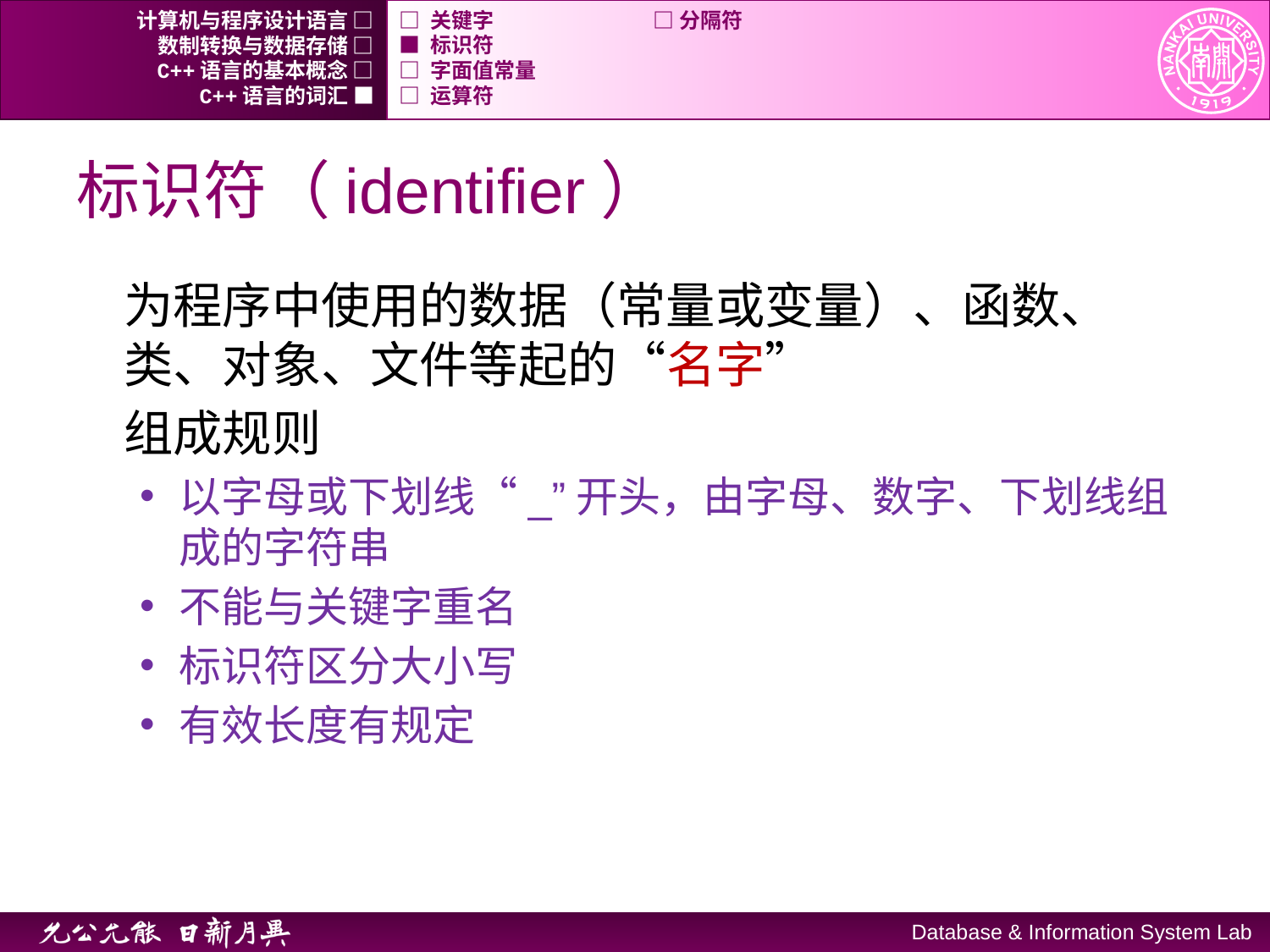

计算机与程序设计语言 □
□ 关键字		□ 分隔符
数制转换与数据存储 □
■ 标识符
C++语言的基本概念 □
□ 字面值常量
C++语言的词汇 ■
□ 运算符
# 标识符（identifier）
为程序中使用的数据（常量或变量）、函数、类、对象、文件等起的“名字”
组成规则
以字母或下划线“_”开头，由字母、数字、下划线组成的字符串
不能与关键字重名
标识符区分大小写
有效长度有规定